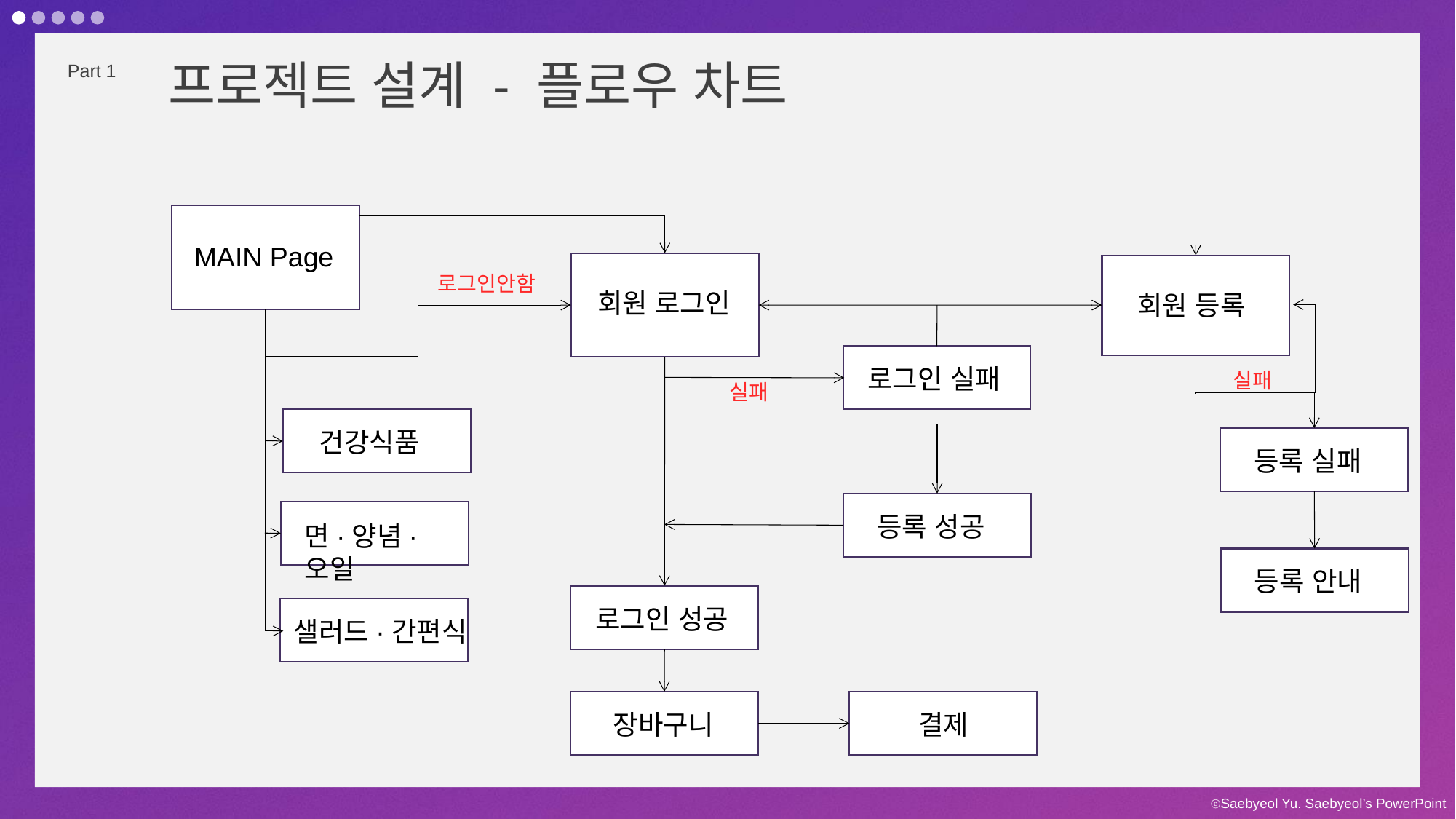

프로젝트 설계 - 플로우 차트
Part 1

MAIN Page

로그인안함
회원 로그인
회원 등록

로그인 실패
실패
실패

건강식품

등록 실패

등록 성공
면·양념·오일

등록 안내

로그인 성공

샐러드·간편식

장바구니
결제